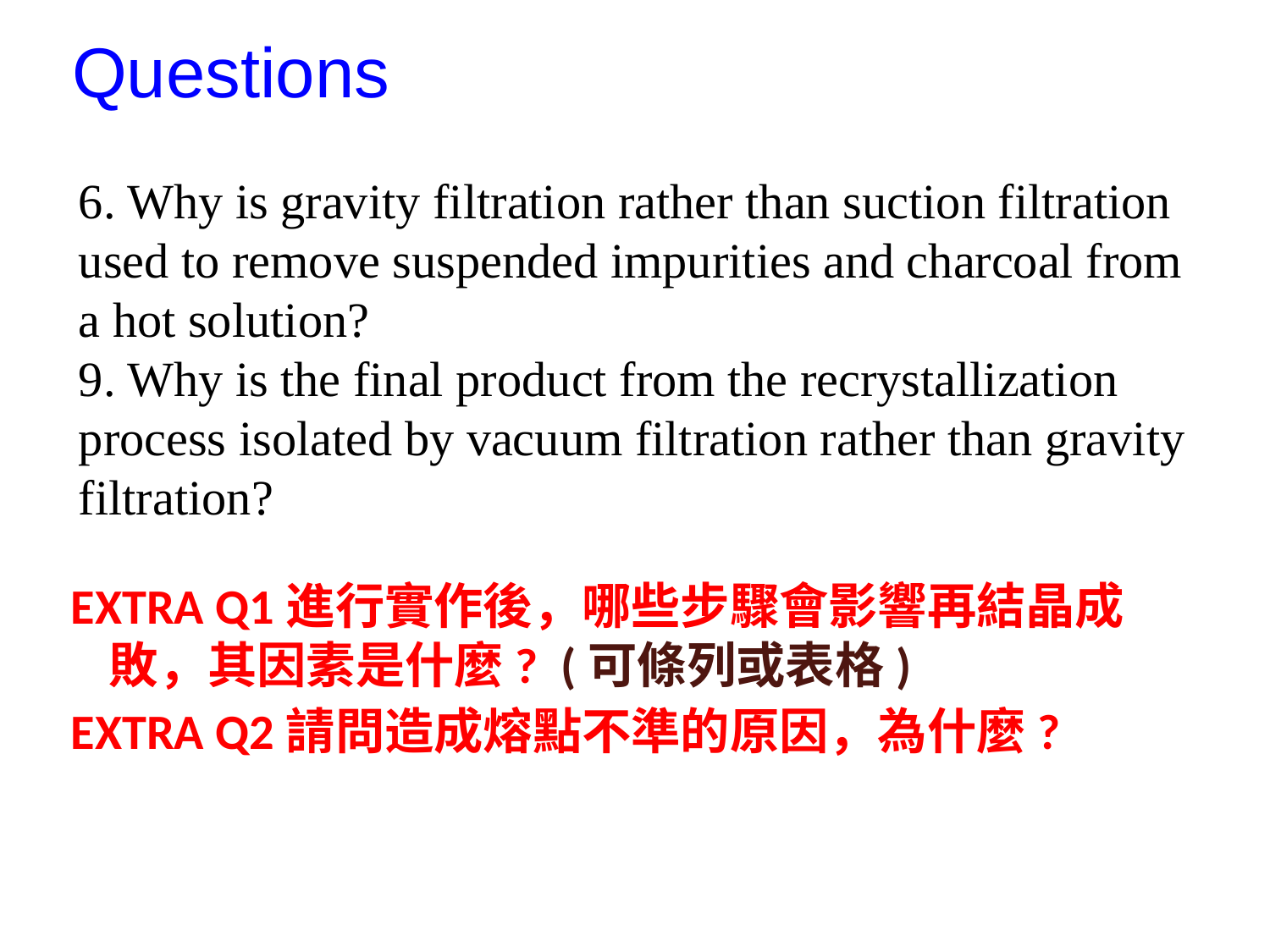

Questions
6. Why is gravity filtration rather than suction filtration used to remove suspended impurities and charcoal from a hot solution?
9. Why is the final product from the recrystallization process isolated by vacuum filtration rather than gravity filtration?
EXTRA Q1進行實作後，哪些步驟會影響再結晶成敗，其因素是什麼?  (可條列或表格)
EXTRA Q2請問造成熔點不準的原因，為什麼?
16